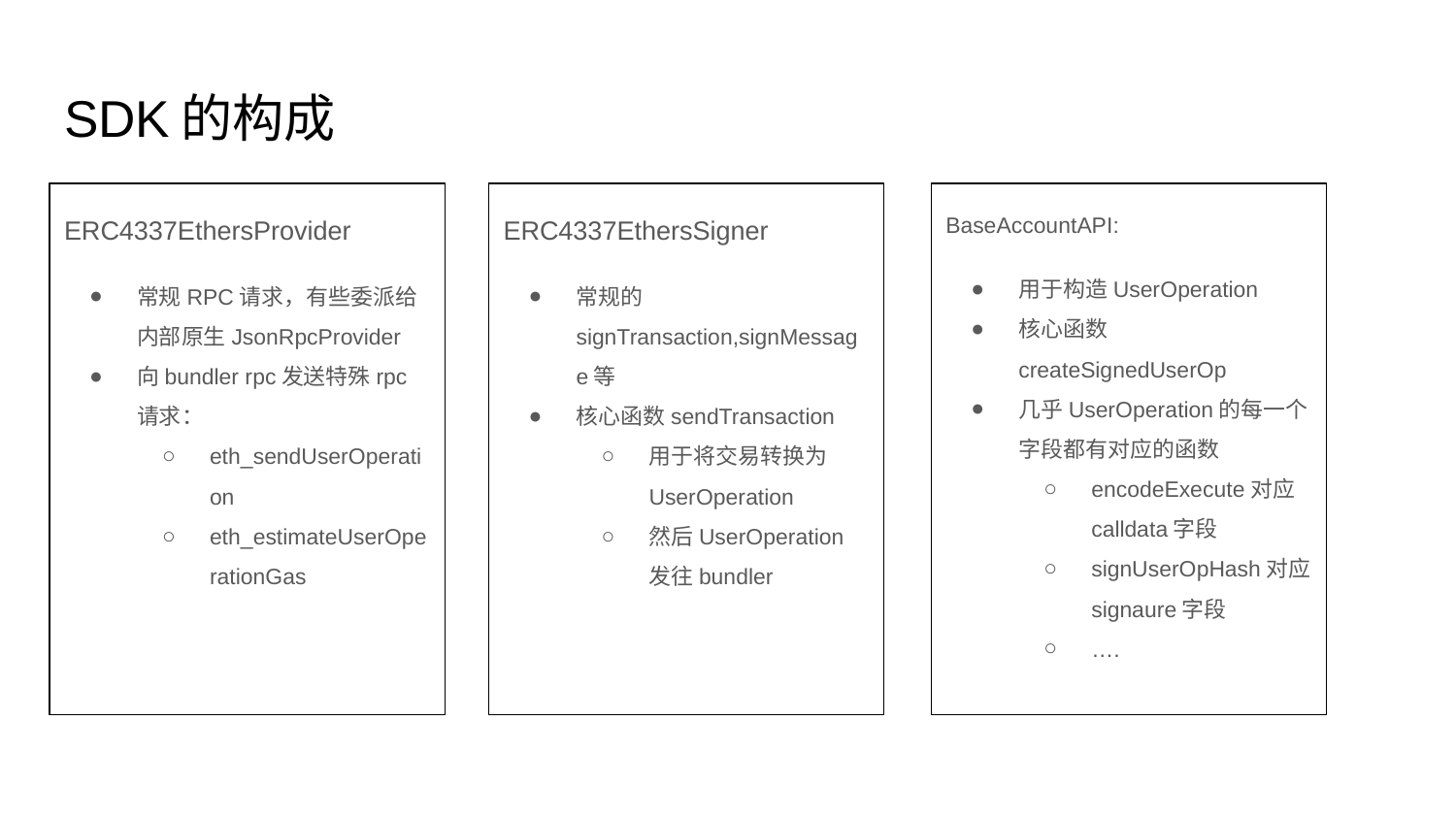

# SDK的构成
ERC4337EthersProvider
常规RPC请求，有些委派给内部原生JsonRpcProvider
向bundler rpc发送特殊rpc请求：
eth_sendUserOperation
eth_estimateUserOperationGas

ERC4337EthersSigner
常规的signTransaction,signMessage等
核心函数sendTransaction
用于将交易转换为UserOperation
然后UserOperation发往bundler
BaseAccountAPI:
用于构造UserOperation
核心函数createSignedUserOp
几乎UserOperation的每一个字段都有对应的函数
encodeExecute对应calldata字段
signUserOpHash对应signaure字段
….